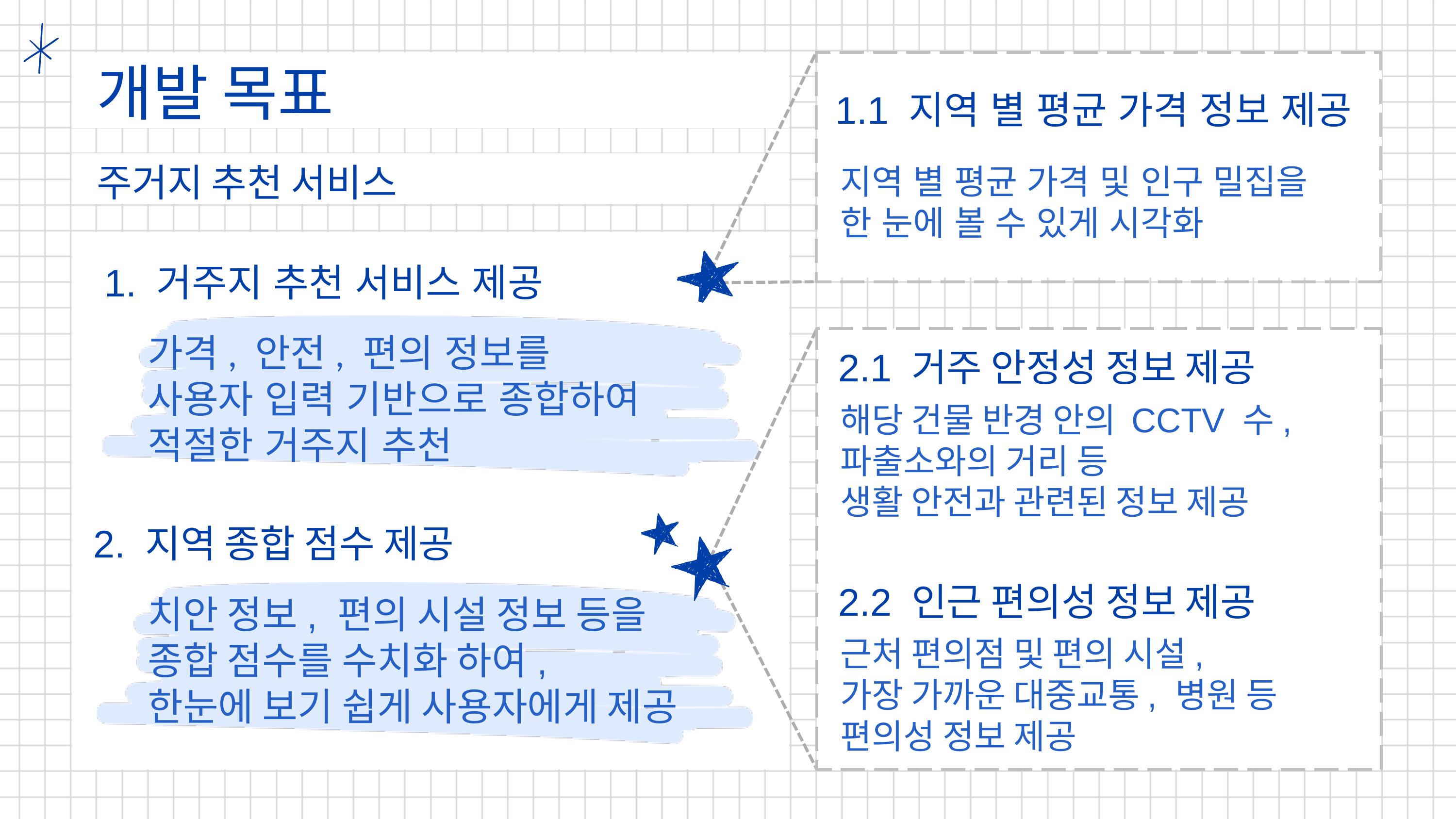

개발 목표
  1.1 지역 별 평균 가격 정보 제공

주거지 추천 서비스
지역 별 평균 가격 및 인구 밀집을
한 눈에 볼 수 있게 시각화

1. 거주지 추천 서비스 제공

가격, 안전, 편의 정보를
사용자 입력 기반으로 종합하여
적절한 거주지 추천

  2.1 거주 안정성 정보 제공
해당 건물 반경 안의 CCTV 수,
파출소와의 거리 등
생활 안전과 관련된 정보 제공

  2. 지역 종합 점수 제공

  2.2 인근 편의성 정보 제공

치안 정보, 편의 시설 정보 등을
종합 점수를 수치화 하여,
한눈에 보기 쉽게 사용자에게 제공

근처 편의점 및 편의 시설,
가장 가까운 대중교통, 병원 등
편의성 정보 제공